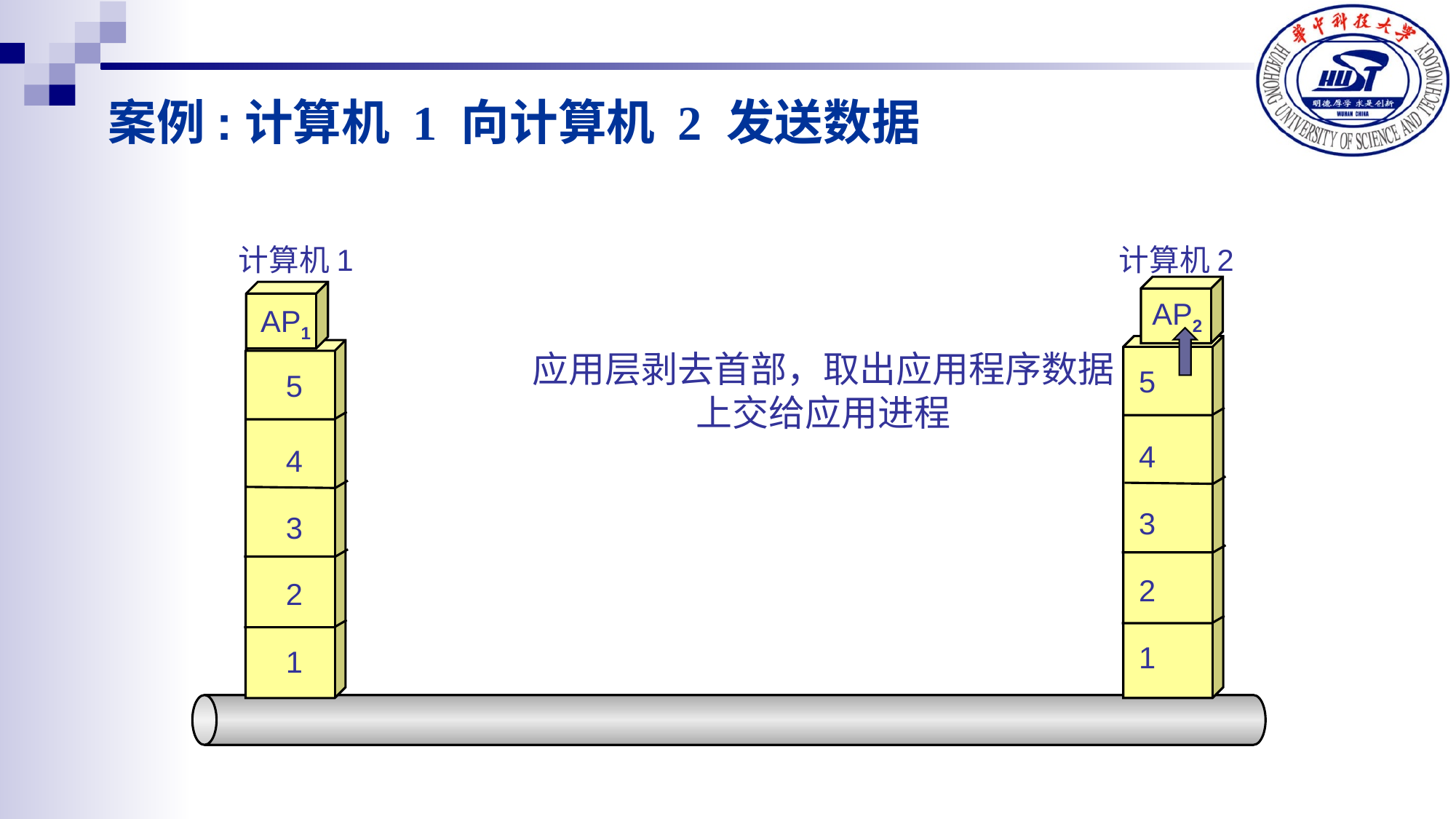

# 案例:计算机 1 向计算机 2 发送数据

计算机 1
计算机 2

AP2
AP1

应用层剥去首部，取出应用程序数据
上交给应用进程
5
5

4
4

3
3

2
2

1
1